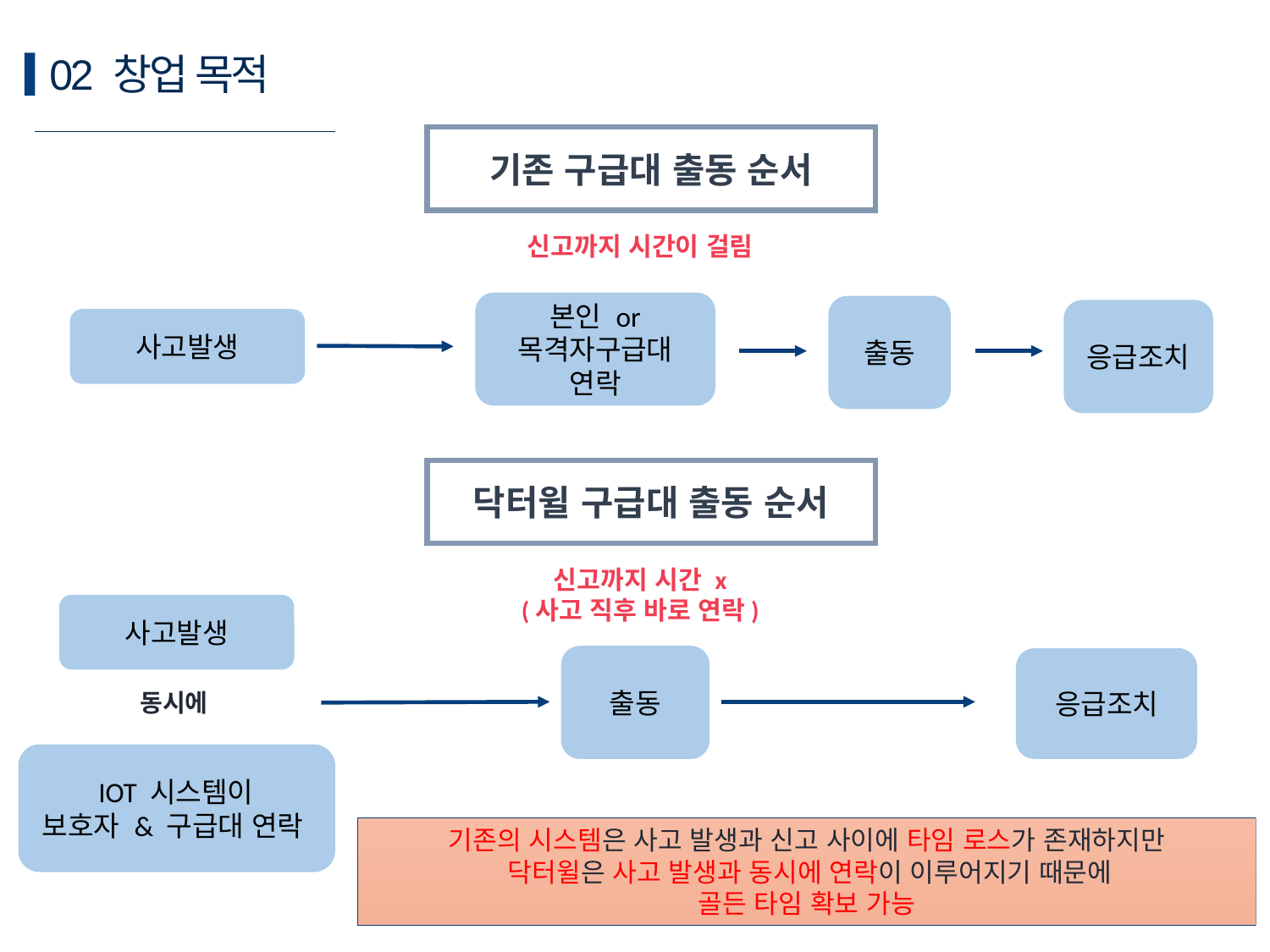

02 창업 목적

기존 구급대 출동 순서
신고까지 시간이 걸림
본인 or 목격자구급대 연락
출동
응급조치
사고발생
닥터윌 구급대 출동 순서
신고까지 시간 x
(사고 직후 바로 연락)
사고발생
출동
응급조치
동시에
 IOT 시스템이
보호자 & 구급대 연락
기존의 시스템은 사고 발생과 신고 사이에 타임 로스가 존재하지만
 닥터윌은 사고 발생과 동시에 연락이 이루어지기 때문에
골든 타임 확보 가능